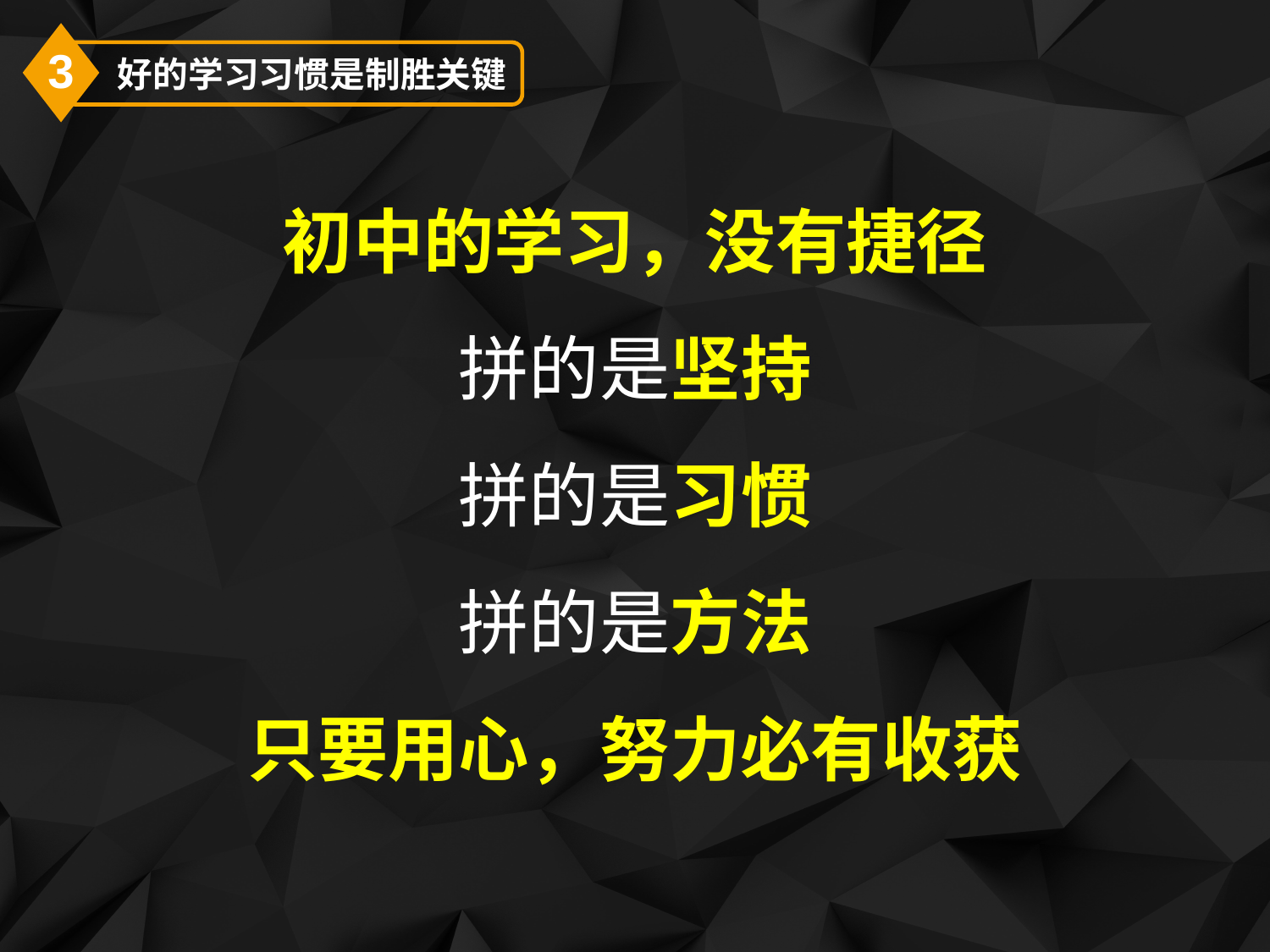

3

好的学习习惯是制胜关键
初中的学习，没有捷径
拼的是坚持
拼的是习惯
拼的是方法
只要用心，努力必有收获